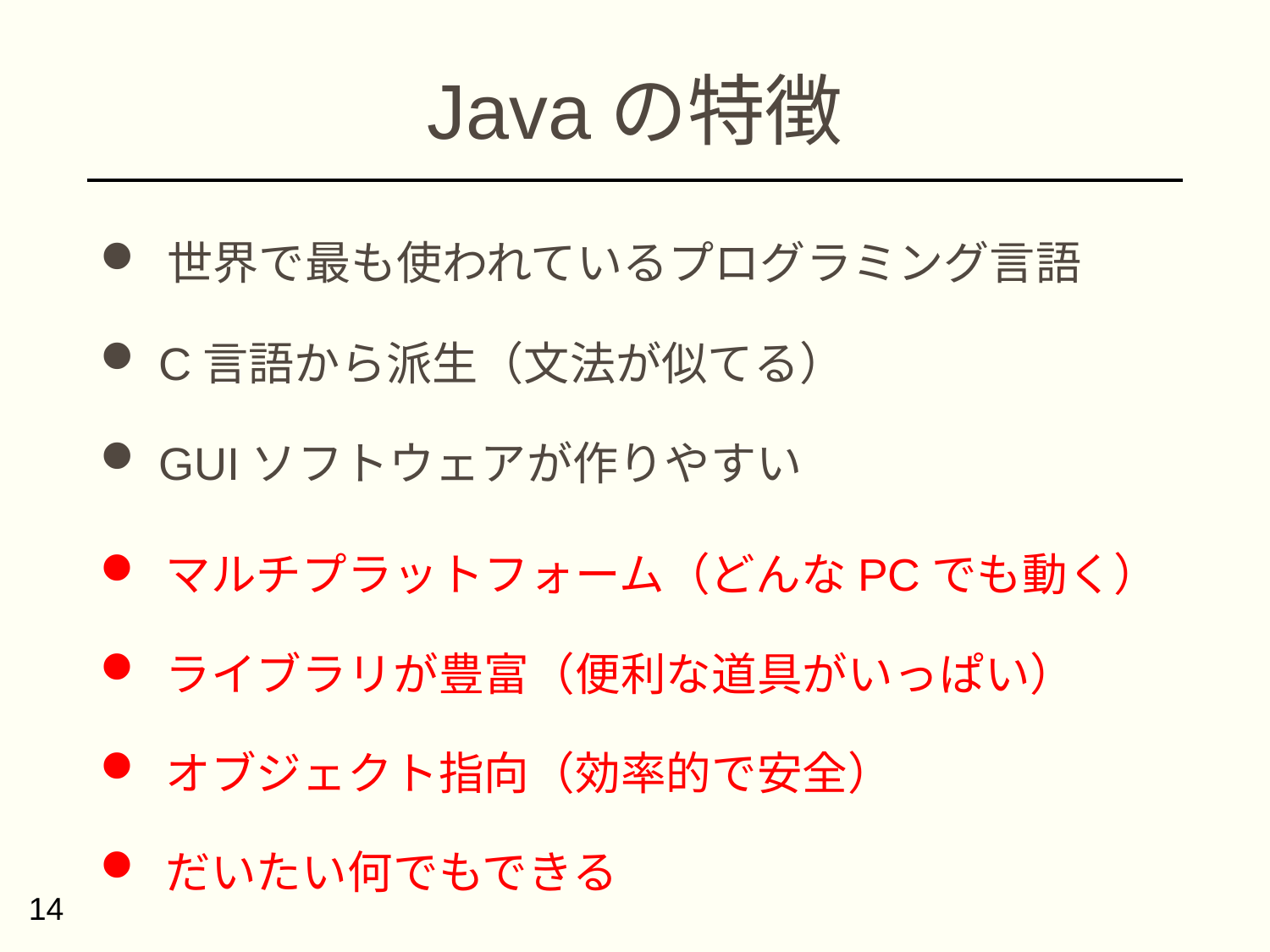

# Javaの特徴
 世界で最も使われているプログラミング言語
 C言語から派生（文法が似てる）
 GUIソフトウェアが作りやすい
 マルチプラットフォーム（どんなPCでも動く）
 ライブラリが豊富（便利な道具がいっぱい）
 オブジェクト指向（効率的で安全）
 だいたい何でもできる
14